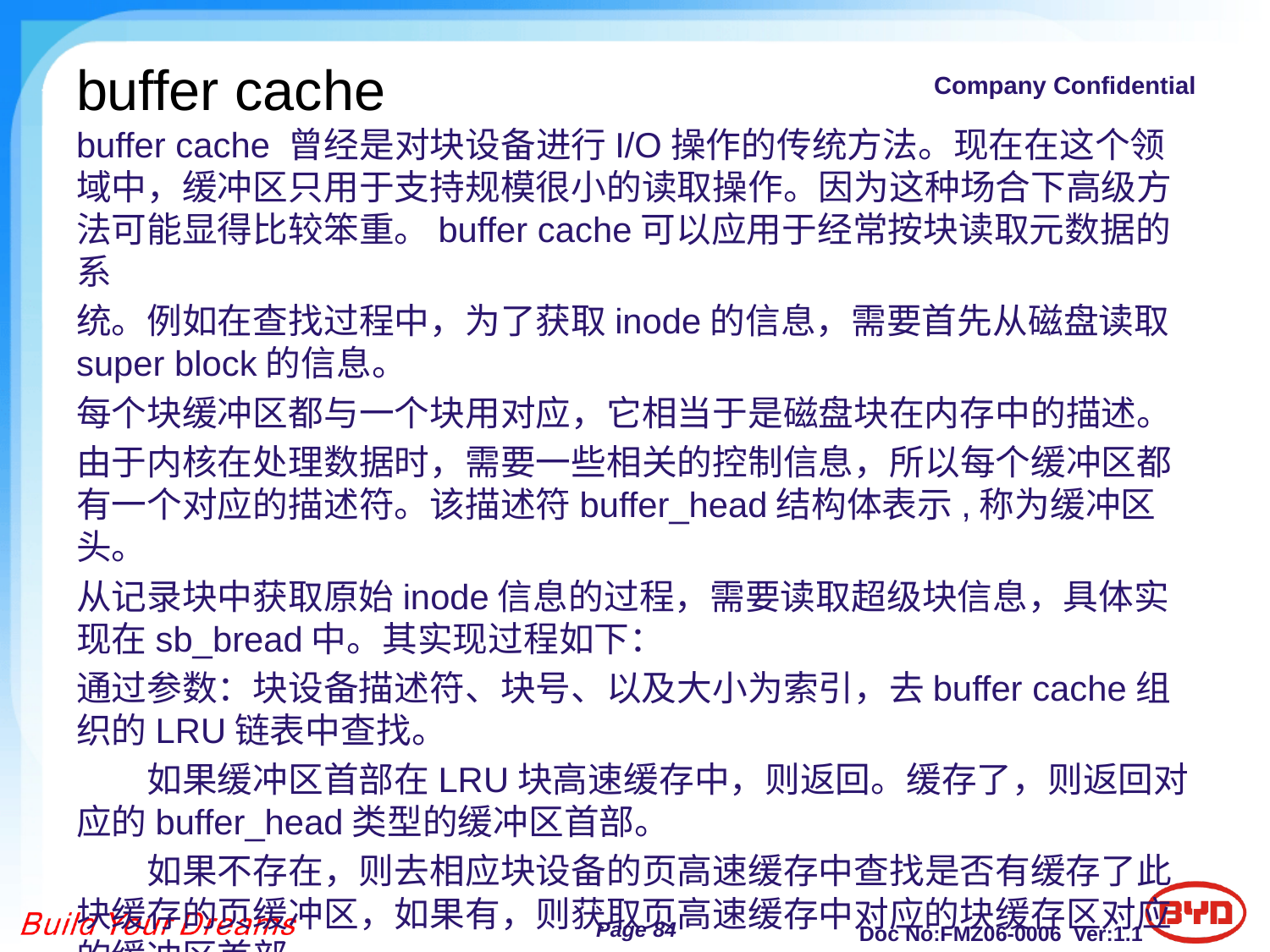

# buffer cache
buffer cache 曾经是对块设备进行I/O操作的传统方法。现在在这个领域中，缓冲区只用于支持规模很小的读取操作。因为这种场合下高级方法可能显得比较笨重。buffer cache可以应用于经常按块读取元数据的系
统。例如在查找过程中，为了获取inode的信息，需要首先从磁盘读取super block的信息。
每个块缓冲区都与一个块用对应，它相当于是磁盘块在内存中的描述。
由于内核在处理数据时，需要一些相关的控制信息，所以每个缓冲区都有一个对应的描述符。该描述符buffer_head结构体表示,称为缓冲区头。
从记录块中获取原始inode信息的过程，需要读取超级块信息，具体实现在sb_bread中。其实现过程如下：
通过参数：块设备描述符、块号、以及大小为索引，去buffer cache组织的LRU链表中查找。
　　如果缓冲区首部在LRU块高速缓存中，则返回。缓存了，则返回对应的buffer_head类型的缓冲区首部。
　　如果不存在，则去相应块设备的页高速缓存中查找是否有缓存了此块缓存的页缓冲区，如果有，则获取页高速缓存中对应的块缓存区对应的缓冲区首部。